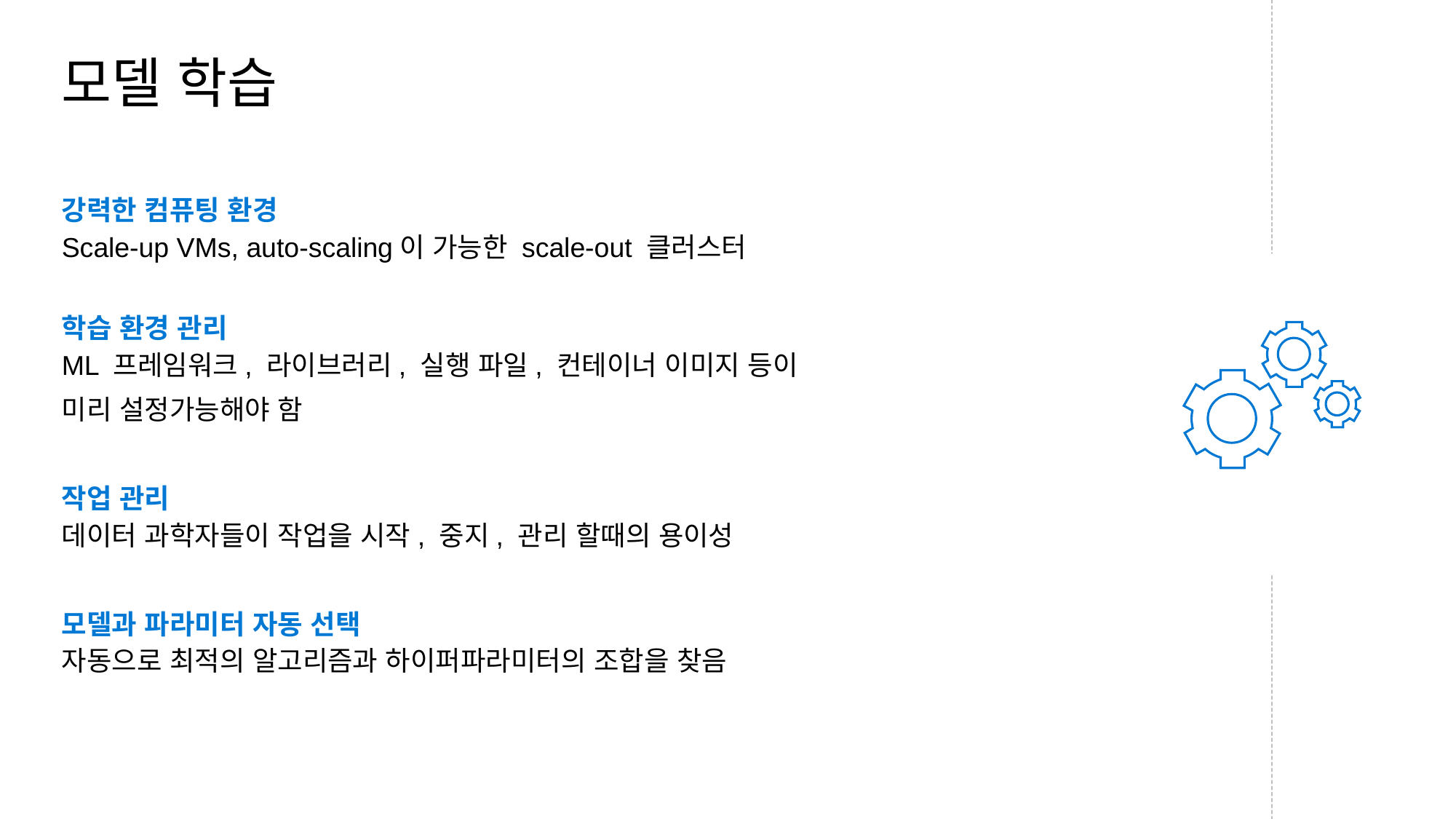

# 모델 학습
강력한 컴퓨팅 환경
Scale-up VMs, auto-scaling이 가능한 scale-out 클러스터

학습 환경 관리
ML 프레임워크, 라이브러리, 실행 파일, 컨테이너 이미지 등이
미리 설정가능해야 함

작업 관리
데이터 과학자들이 작업을 시작, 중지, 관리 할때의 용이성

모델과 파라미터 자동 선택
자동으로 최적의 알고리즘과 하이퍼파라미터의 조합을 찾음